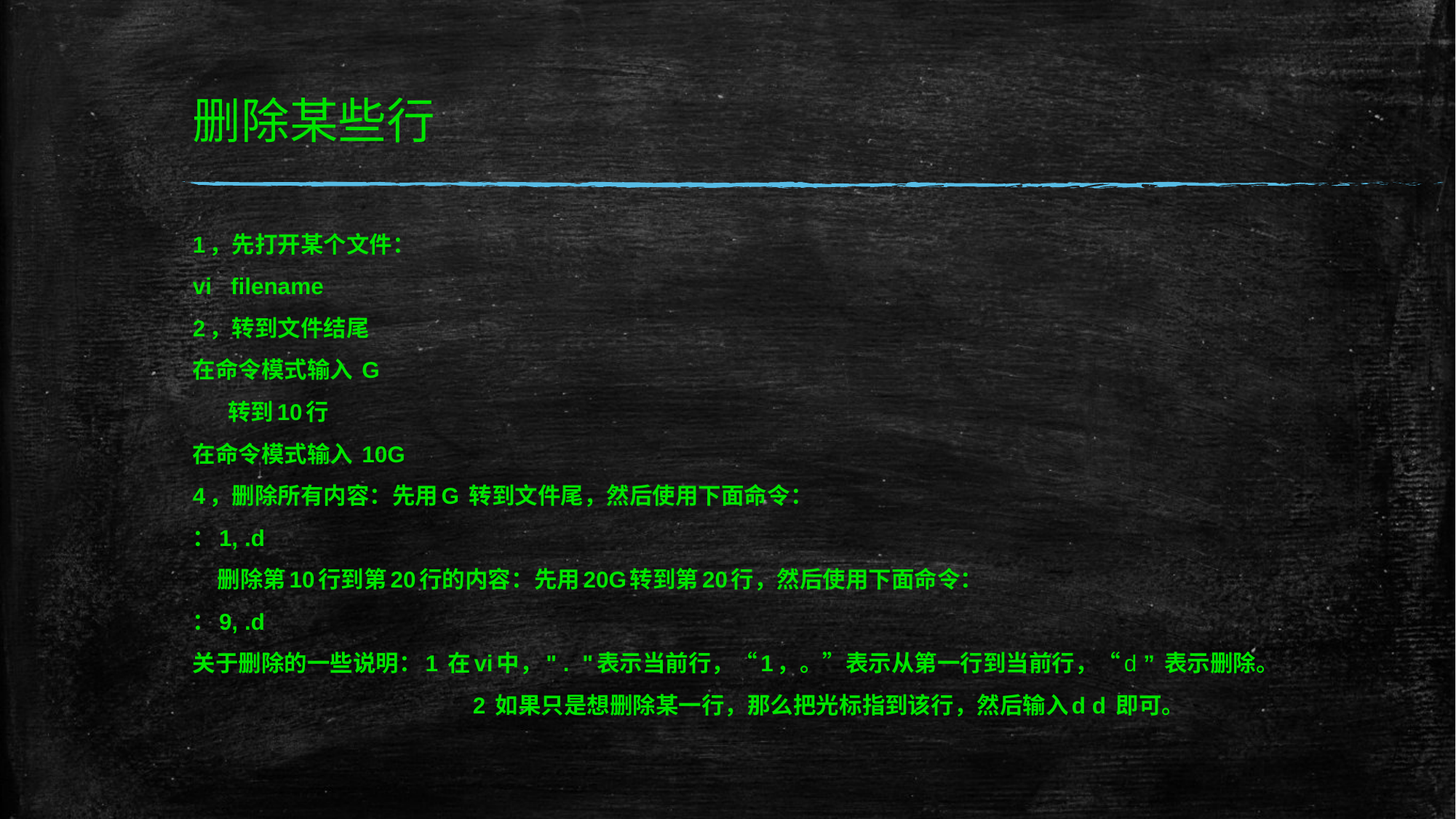

# 删除某些行
1，先打开某个文件：
vi   filename
2，转到文件结尾
在命令模式输入 G
      转到10行
在命令模式输入 10G
4，删除所有内容：先用G 转到文件尾，然后使用下面命令：
：1, .d
    删除第10行到第20行的内容：先用20G转到第20行，然后使用下面命令：
：9, .d
关于删除的一些说明：1 在vi中，" .  "表示当前行，“1，。”表示从第一行到当前行，“d ” 表示删除。
                                            2 如果只是想删除某一行，那么把光标指到该行，然后输入d d 即可。